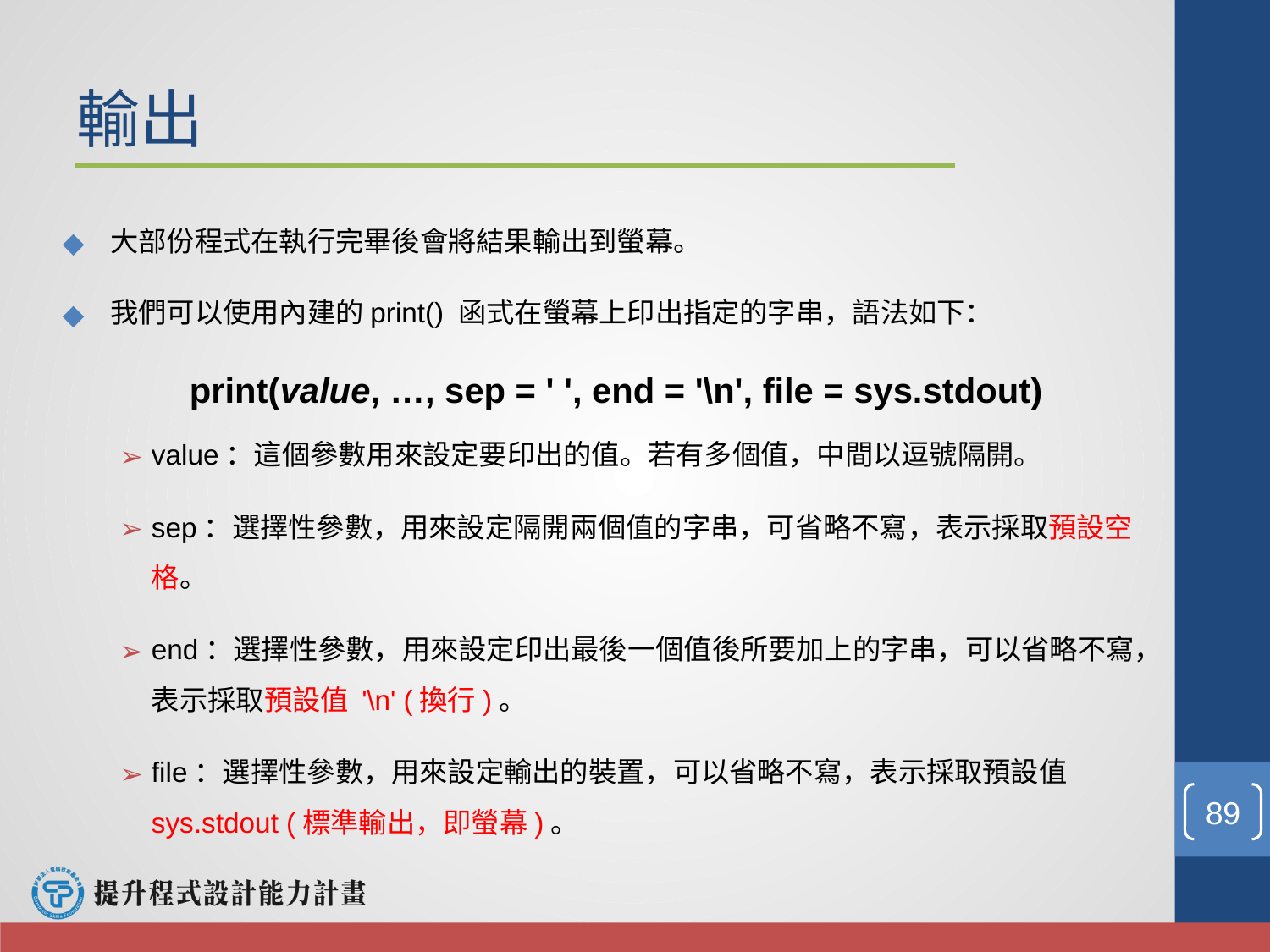

# 輸出
大部份程式在執行完畢後會將結果輸出到螢幕。
我們可以使用內建的print() 函式在螢幕上印出指定的字串，語法如下：
	print(value, …, sep = ' ', end = '\n', file = sys.stdout)
value：這個參數用來設定要印出的值。若有多個值，中間以逗號隔開。
sep：選擇性參數，用來設定隔開兩個值的字串，可省略不寫，表示採取預設空格。
end：選擇性參數，用來設定印出最後一個值後所要加上的字串，可以省略不寫，表示採取預設值 '\n' (換行)。
file：選擇性參數，用來設定輸出的裝置，可以省略不寫，表示採取預設值 sys.stdout (標準輸出，即螢幕)。

89